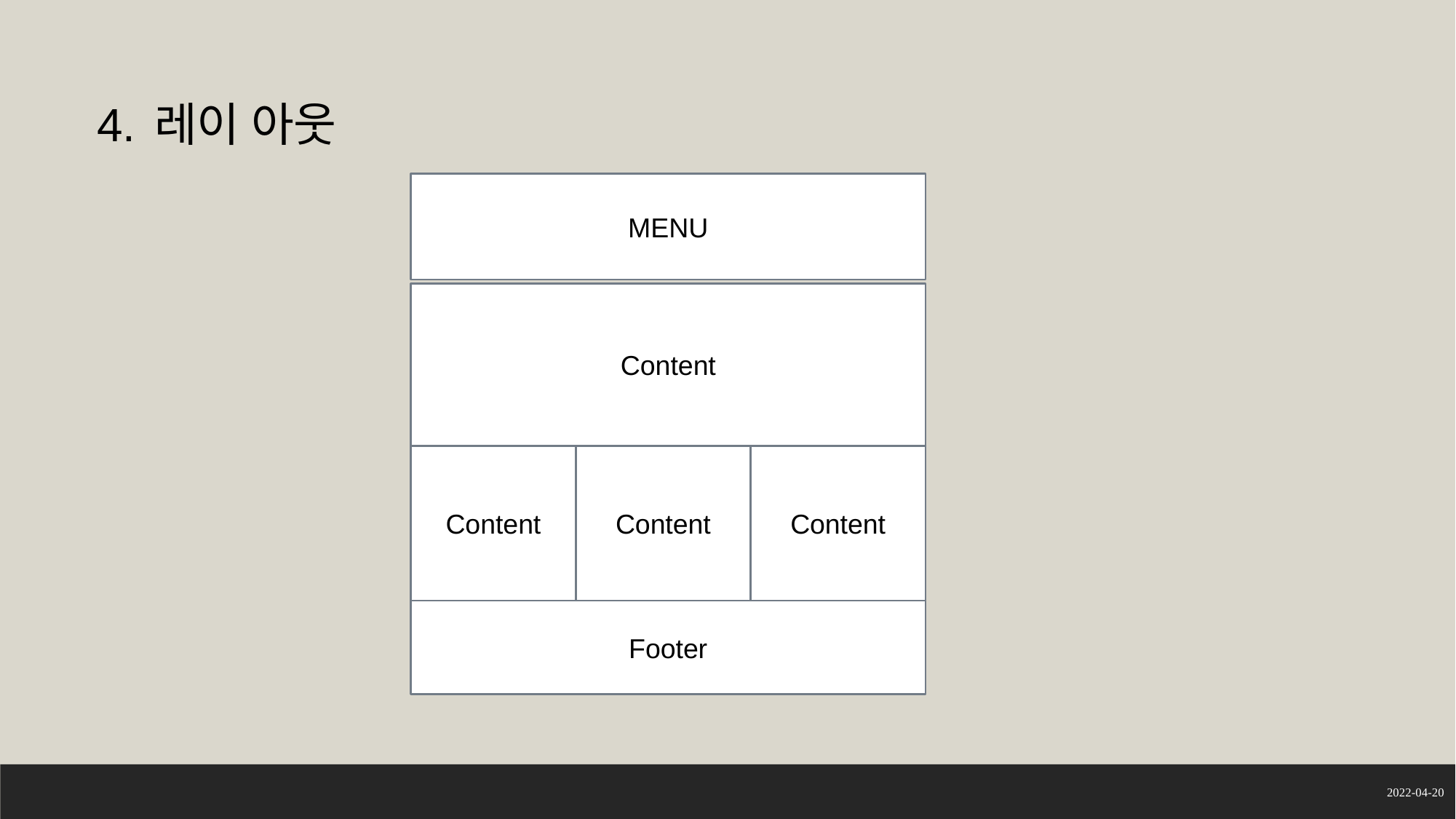

4. 레이 아웃
MENU
Content
Content
Content
Content
Footer
2022-04-20